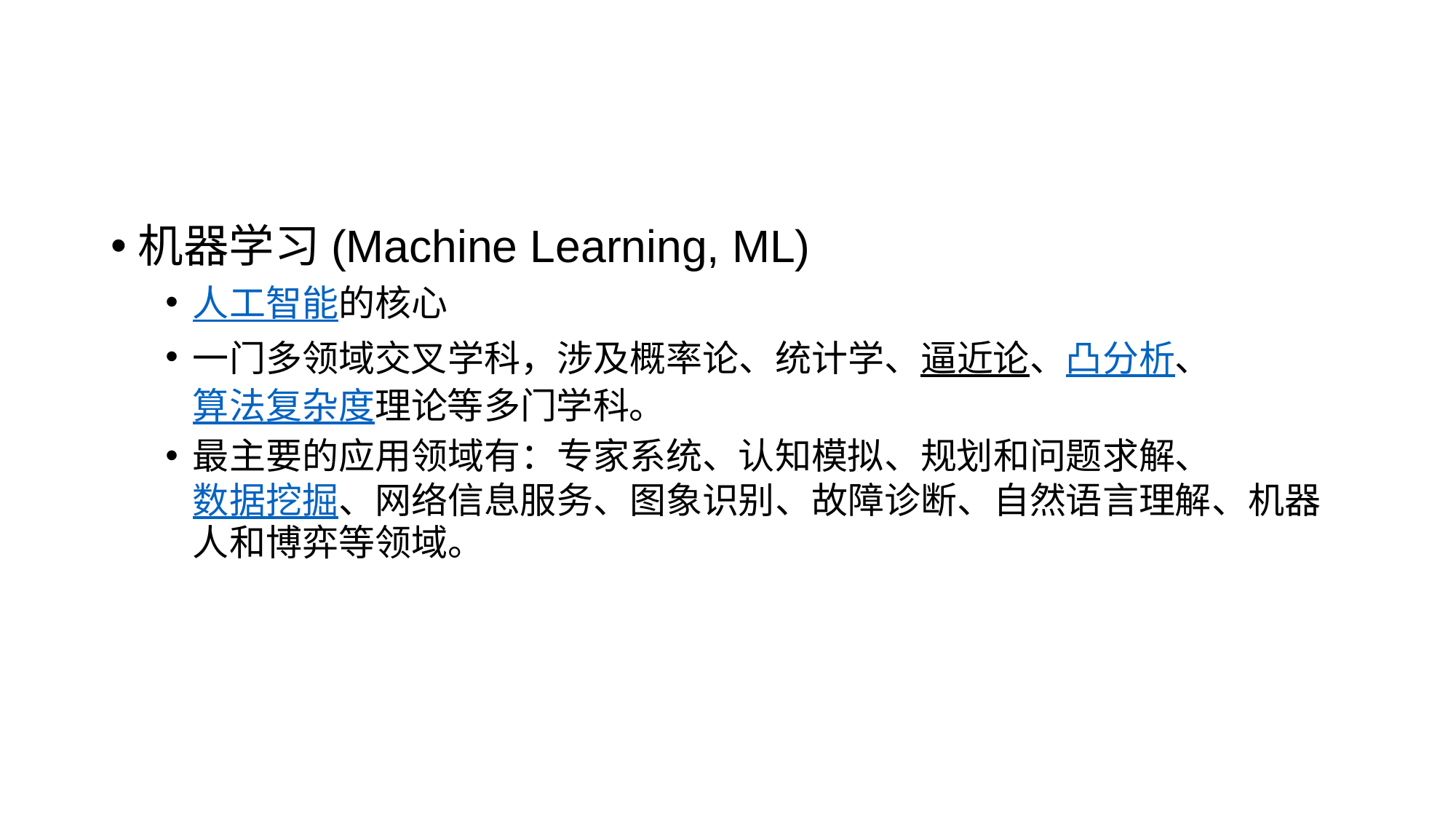

#
机器学习(Machine Learning, ML)
人工智能的核心
一门多领域交叉学科，涉及概率论、统计学、逼近论、凸分析、算法复杂度理论等多门学科。
最主要的应用领域有：专家系统、认知模拟、规划和问题求解、数据挖掘、网络信息服务、图象识别、故障诊断、自然语言理解、机器人和博弈等领域。